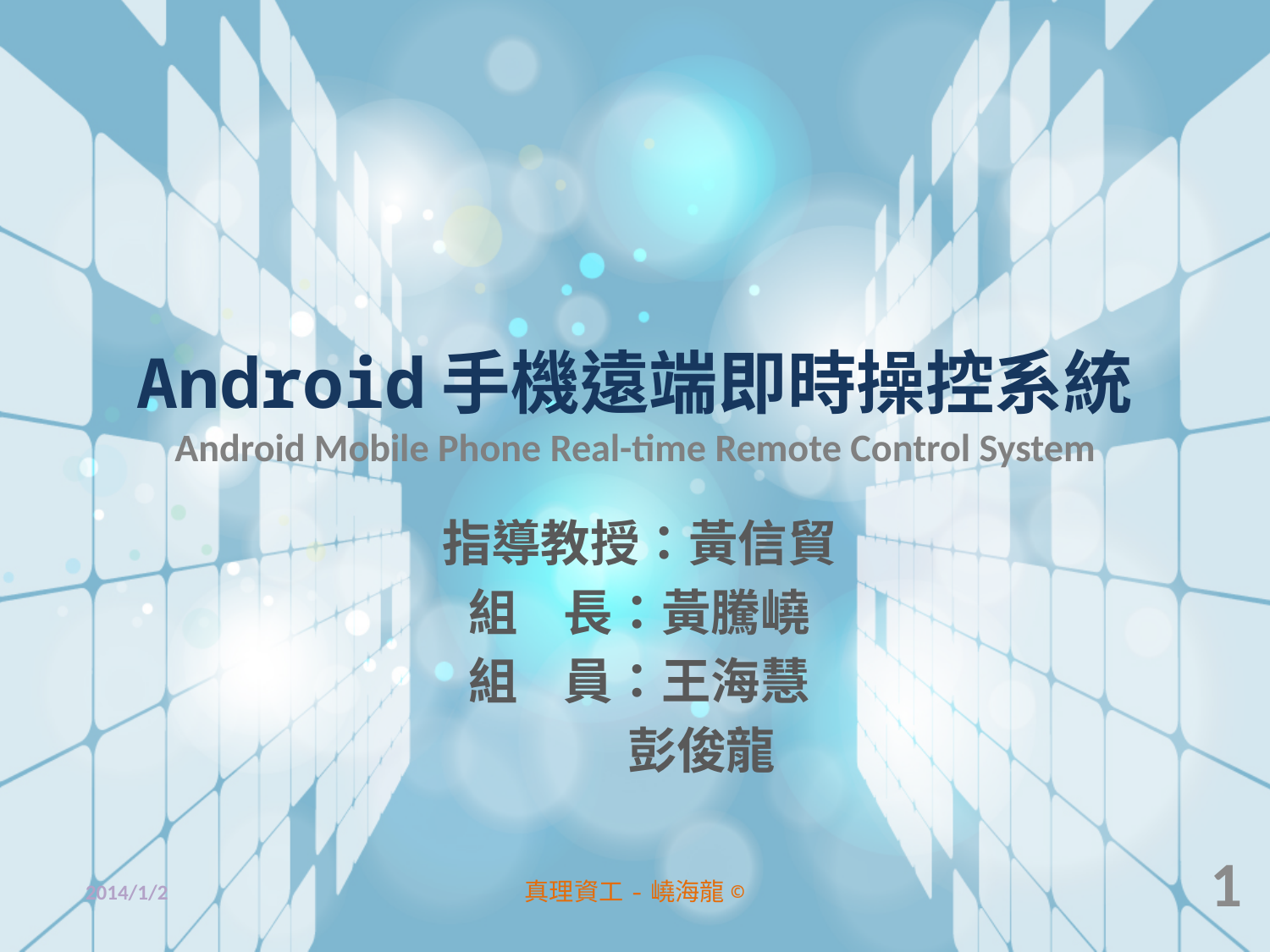

# Android手機遠端即時操控系統 Android Mobile Phone Real-time Remote Control System
指導教授：黃信貿
組    長：黃騰嶢
組    員：王海慧
          彭俊龍
1
2014/1/2
真理資工-嶢海龍©